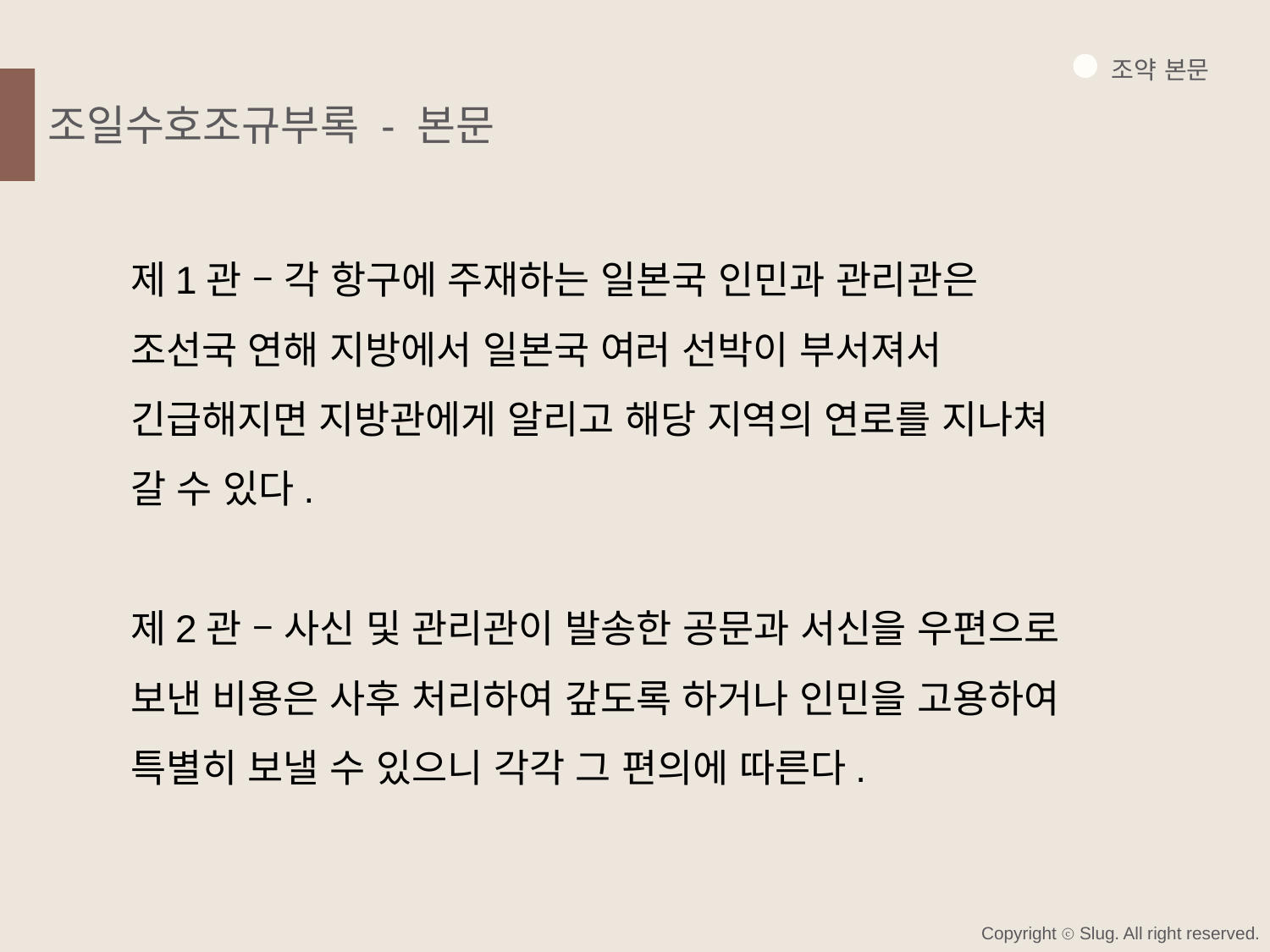

조약 본문

조일수호조규부록 - 본문
제1관 – 각 항구에 주재하는 일본국 인민과 관리관은 조선국 연해 지방에서 일본국 여러 선박이 부서져서 긴급해지면 지방관에게 알리고 해당 지역의 연로를 지나쳐 갈 수 있다.

제2관 – 사신 및 관리관이 발송한 공문과 서신을 우편으로 보낸 비용은 사후 처리하여 갚도록 하거나 인민을 고용하여 특별히 보낼 수 있으니 각각 그 편의에 따른다.